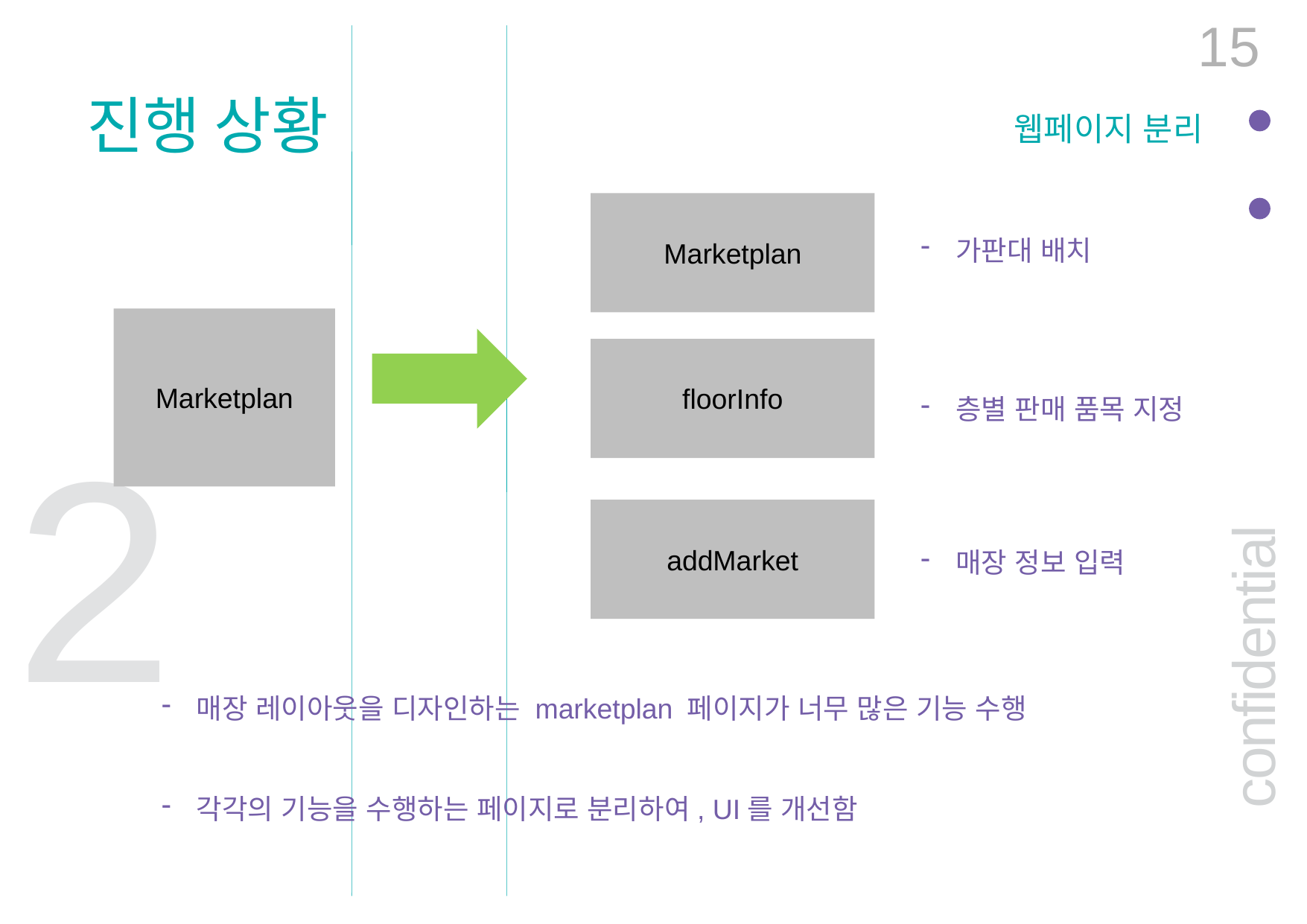

15

진행 상황

웹페이지 분리
Marketplan
가판대 배치
Marketplan

floorInfo
층별 판매 품목 지정
2
addMarket
매장 정보 입력
confidential
매장 레이아웃을 디자인하는 marketplan 페이지가 너무 많은 기능 수행

각각의 기능을 수행하는 페이지로 분리하여, UI를 개선함